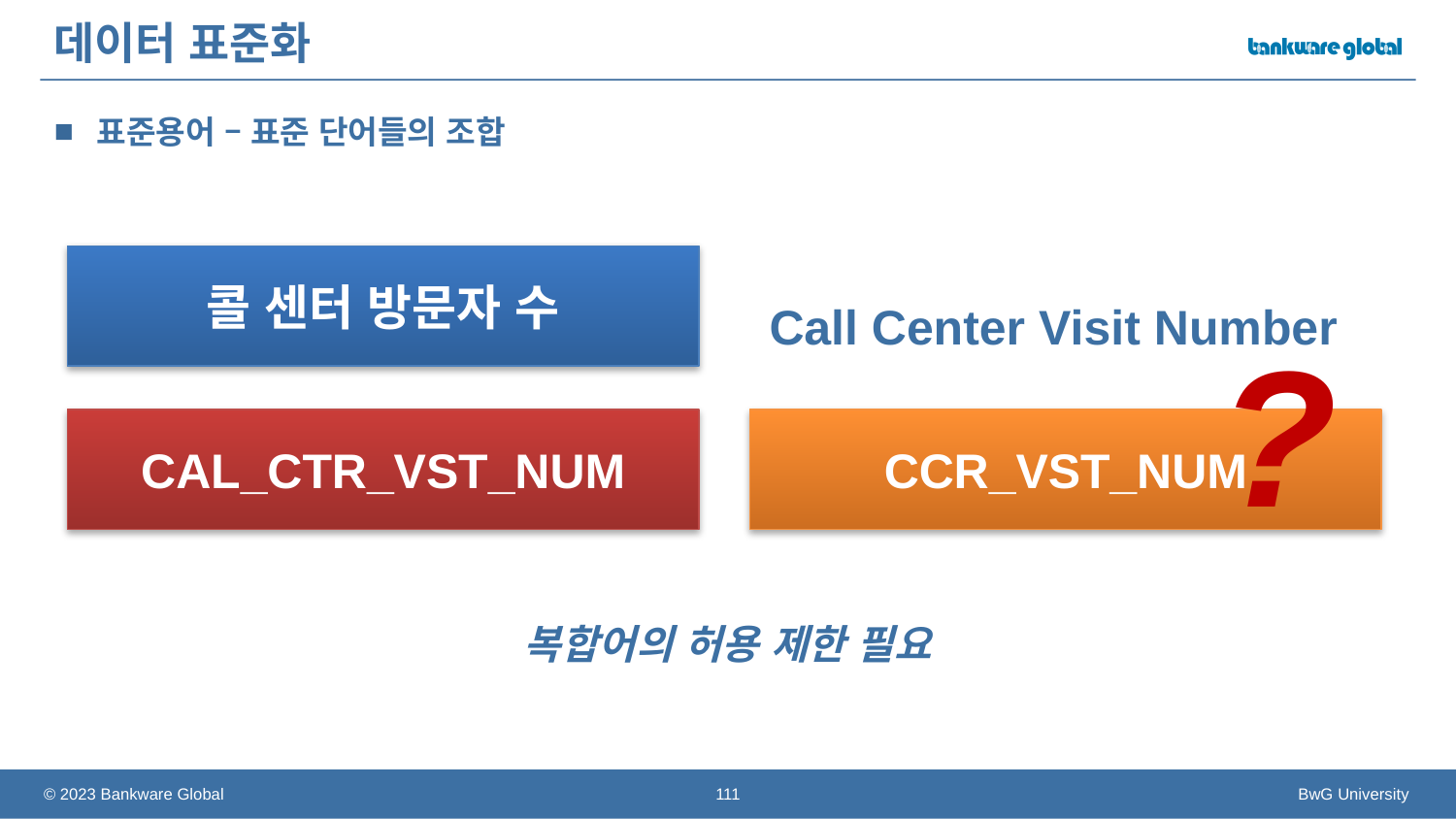

# 데이터 표준화
표준용어 – 표준 단어들의 조합

콜 센터 방문자 수
  Call Center Visit Number
?
CAL_CTR_VST_NUM
CCR_VST_NUM
복합어의 허용 제한 필요
111